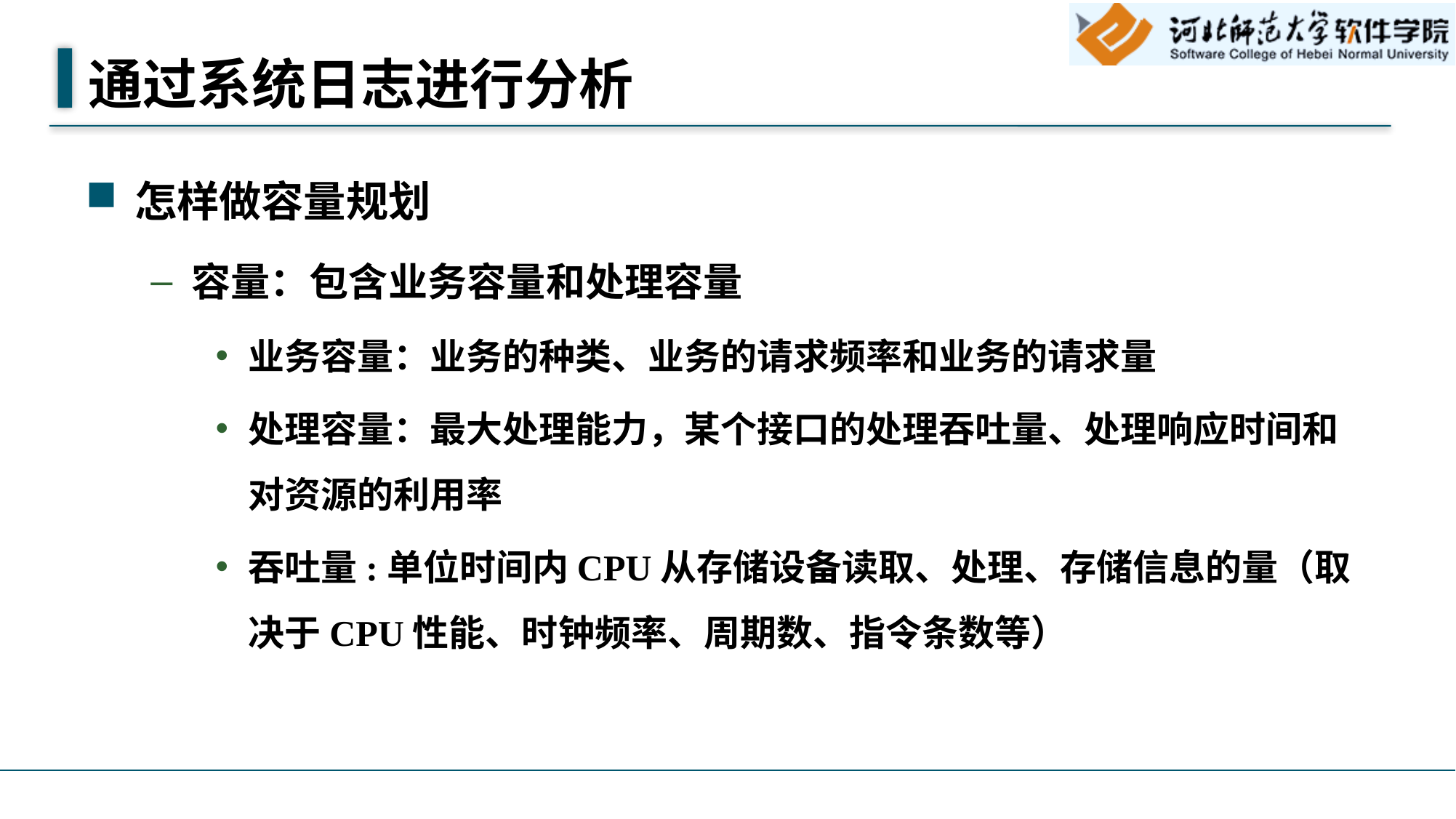

# 通过系统日志进行分析
怎样做容量规划
容量：包含业务容量和处理容量
业务容量：业务的种类、业务的请求频率和业务的请求量
处理容量：最大处理能力，某个接口的处理吞吐量、处理响应时间和对资源的利用率
吞吐量:单位时间内CPU从存储设备读取、处理、存储信息的量（取决于CPU性能、时钟频率、周期数、指令条数等）